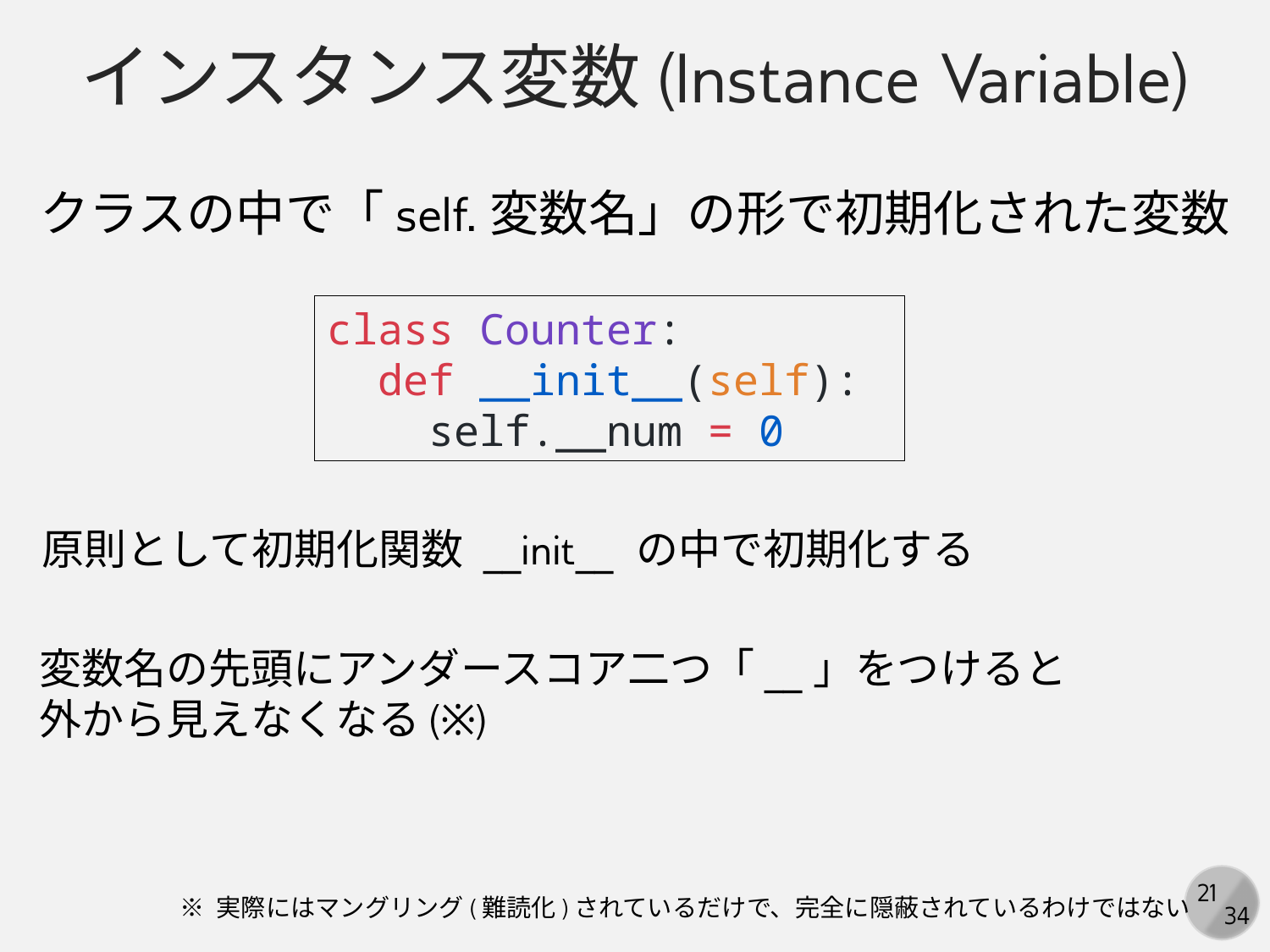

インスタンス変数(Instance Variable)
クラスの中で「self.変数名」の形で初期化された変数
class Counter:
  def __init__(self):
    self.__num = 0
原則として初期化関数 __init__ の中で初期化する
変数名の先頭にアンダースコア二つ「__」をつけると
外から見えなくなる(※)
※ 実際にはマングリング(難読化)されているだけで、完全に隠蔽されているわけではない